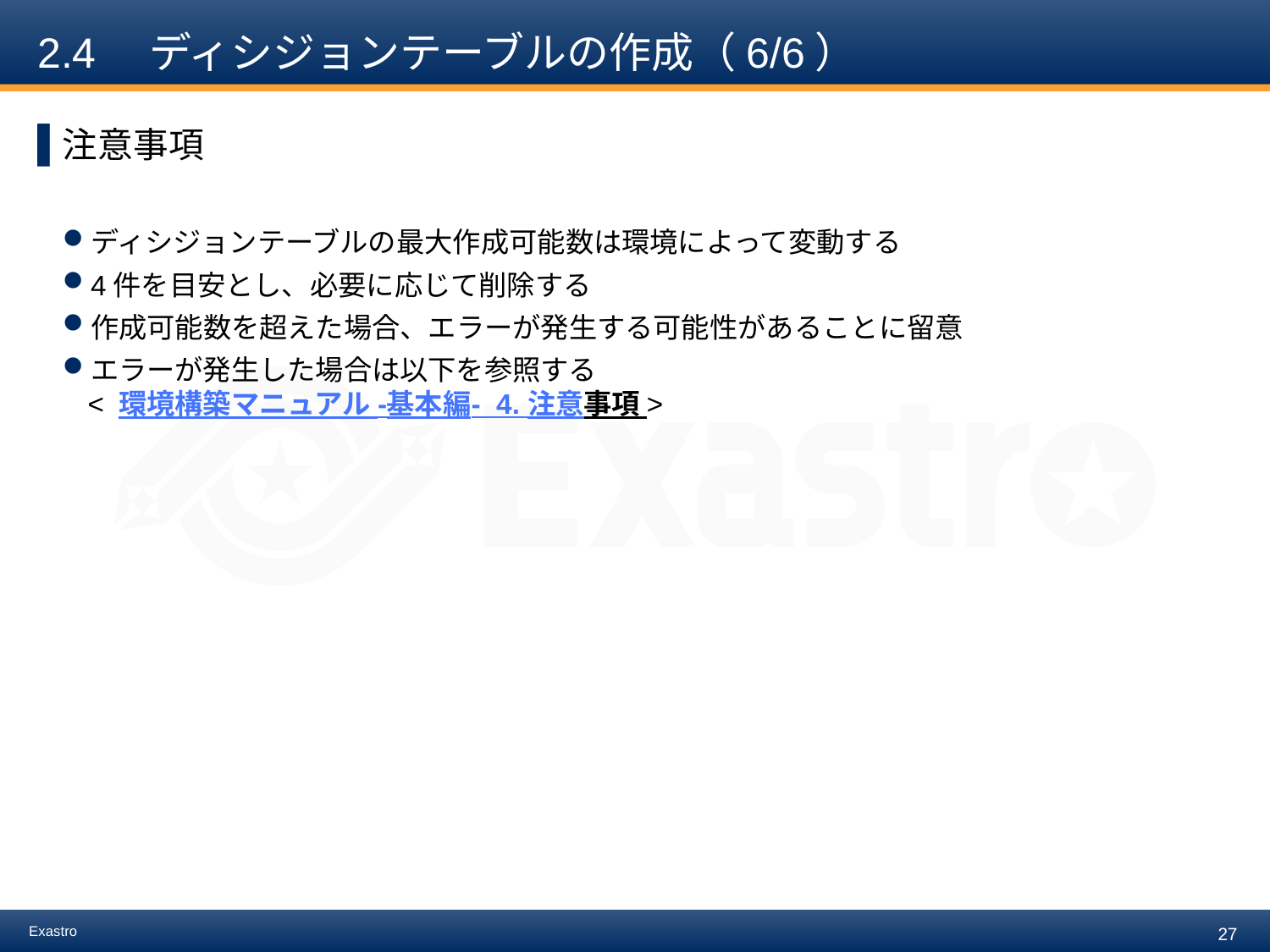

# 2.4　ディシジョンテーブルの作成（6/6）
注意事項

ディシジョンテーブルの最大作成可能数は環境によって変動する
4件を目安とし、必要に応じて削除する
作成可能数を超えた場合、エラーが発生する可能性があることに留意
エラーが発生した場合は以下を参照する
< 環境構築マニュアル -基本編-  4. 注意事項 >